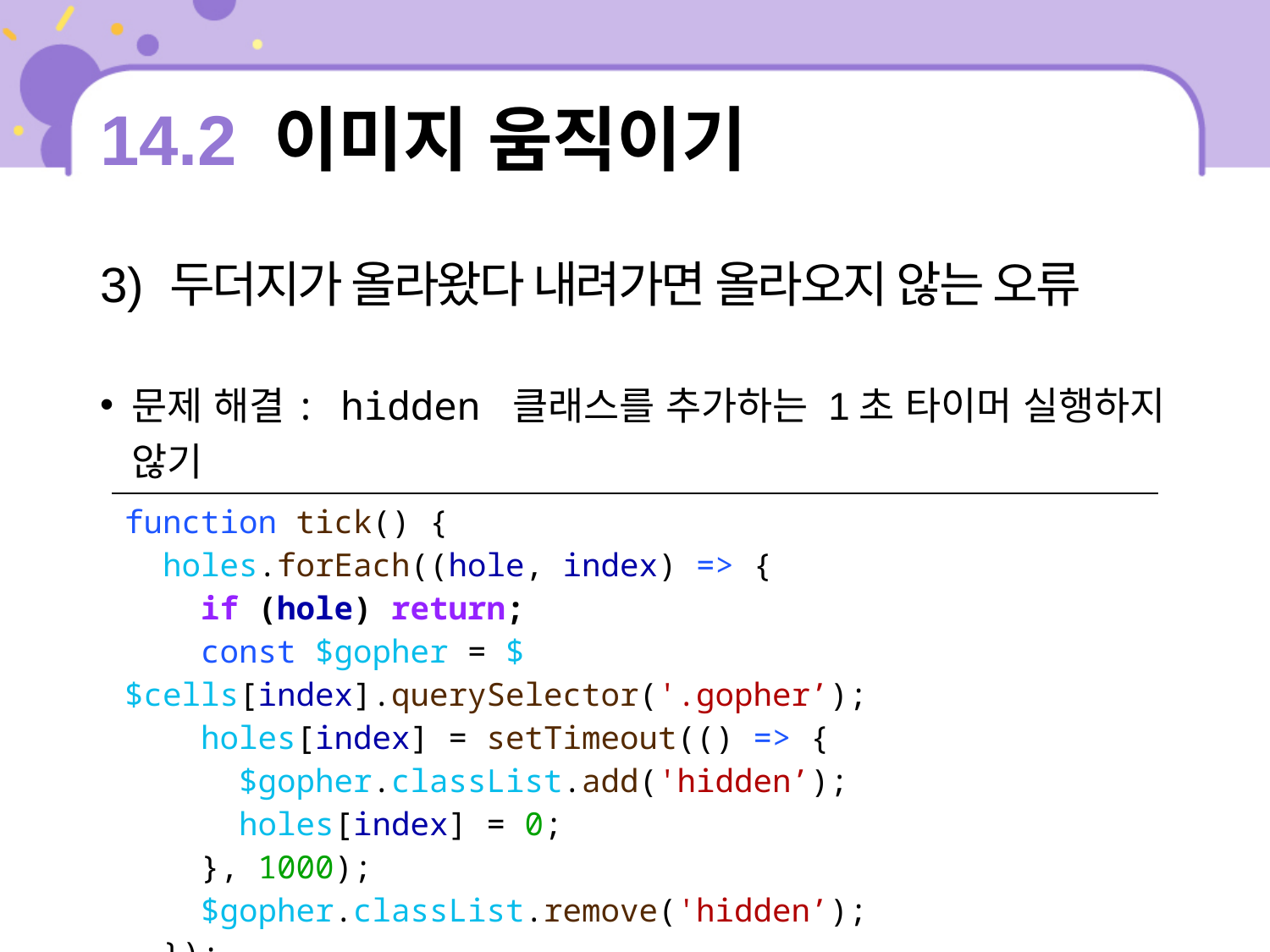

# 14.2 이미지 움직이기
3) 두더지가 올라왔다 내려가면 올라오지 않는 오류
문제 해결: hidden 클래스를 추가하는 1초 타이머 실행하지 않기
| function tick() { holes.forEach((hole, index) => { if (hole) return; const $gopher = $$cells[index].querySelector('.gopher’); holes[index] = setTimeout(() => { $gopher.classList.add('hidden’); holes[index] = 0; }, 1000); $gopher.classList.remove('hidden’); }); } |
| --- |